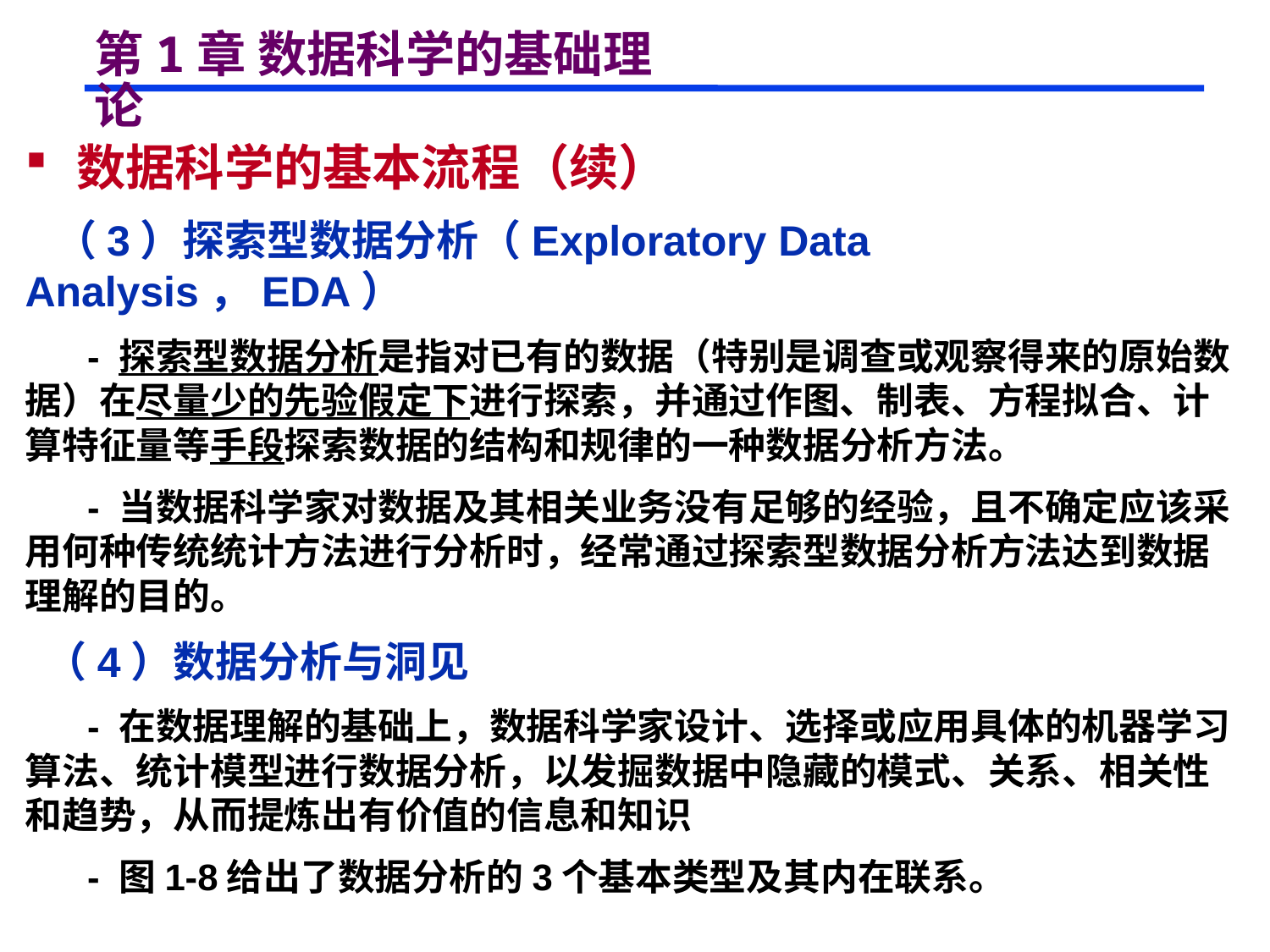

# 第1章 数据科学的基础理论
 数据科学的基本流程（续）
  （3）探索型数据分析（Exploratory Data Analysis，EDA）
      - 探索型数据分析是指对已有的数据（特别是调查或观察得来的原始数据）在尽量少的先验假定下进行探索，并通过作图、制表、方程拟合、计算特征量等手段探索数据的结构和规律的一种数据分析方法。
      - 当数据科学家对数据及其相关业务没有足够的经验，且不确定应该采用何种传统统计方法进行分析时，经常通过探索型数据分析方法达到数据理解的目的。
 （4）数据分析与洞见
      - 在数据理解的基础上，数据科学家设计、选择或应用具体的机器学习算法、统计模型进行数据分析，以发掘数据中隐藏的模式、关系、相关性和趋势，从而提炼出有价值的信息和知识
      - 图1-8给出了数据分析的3个基本类型及其内在联系。